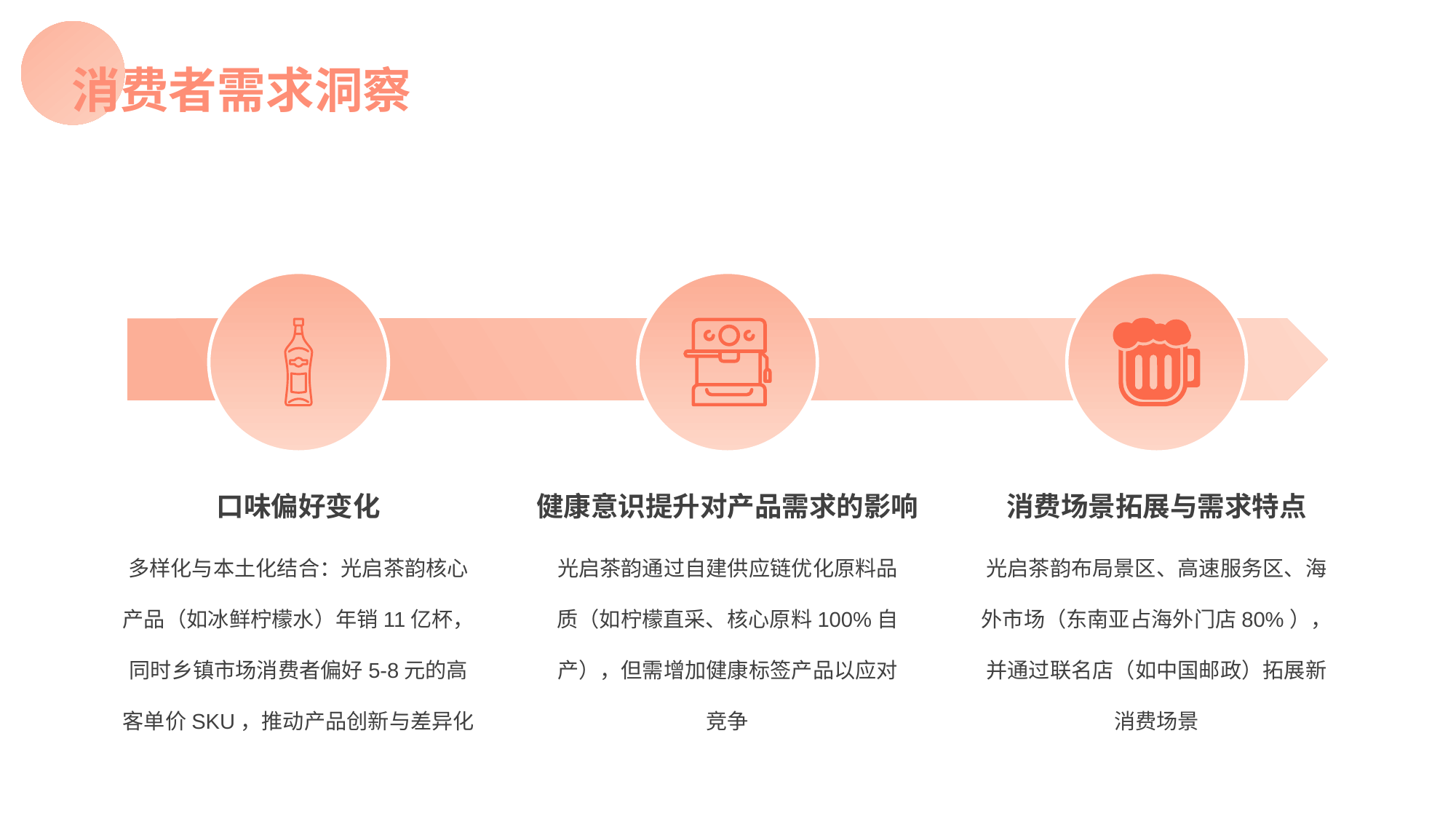

消费者需求洞察

口味偏好变化
多样化与本土化结合：光启茶韵核心产品（如冰鲜柠檬水）年销11亿杯，同时乡镇市场消费者偏好5-8元的高客单价SKU，推动产品创新与差异化

健康意识提升对产品需求的影响
光启茶韵通过自建供应链优化原料品质（如柠檬直采、核心原料100%自产），但需增加健康标签产品以应对竞争

消费场景拓展与需求特点
光启茶韵布局景区、高速服务区、海外市场（东南亚占海外门店80%），并通过联名店（如中国邮政）拓展新消费场景